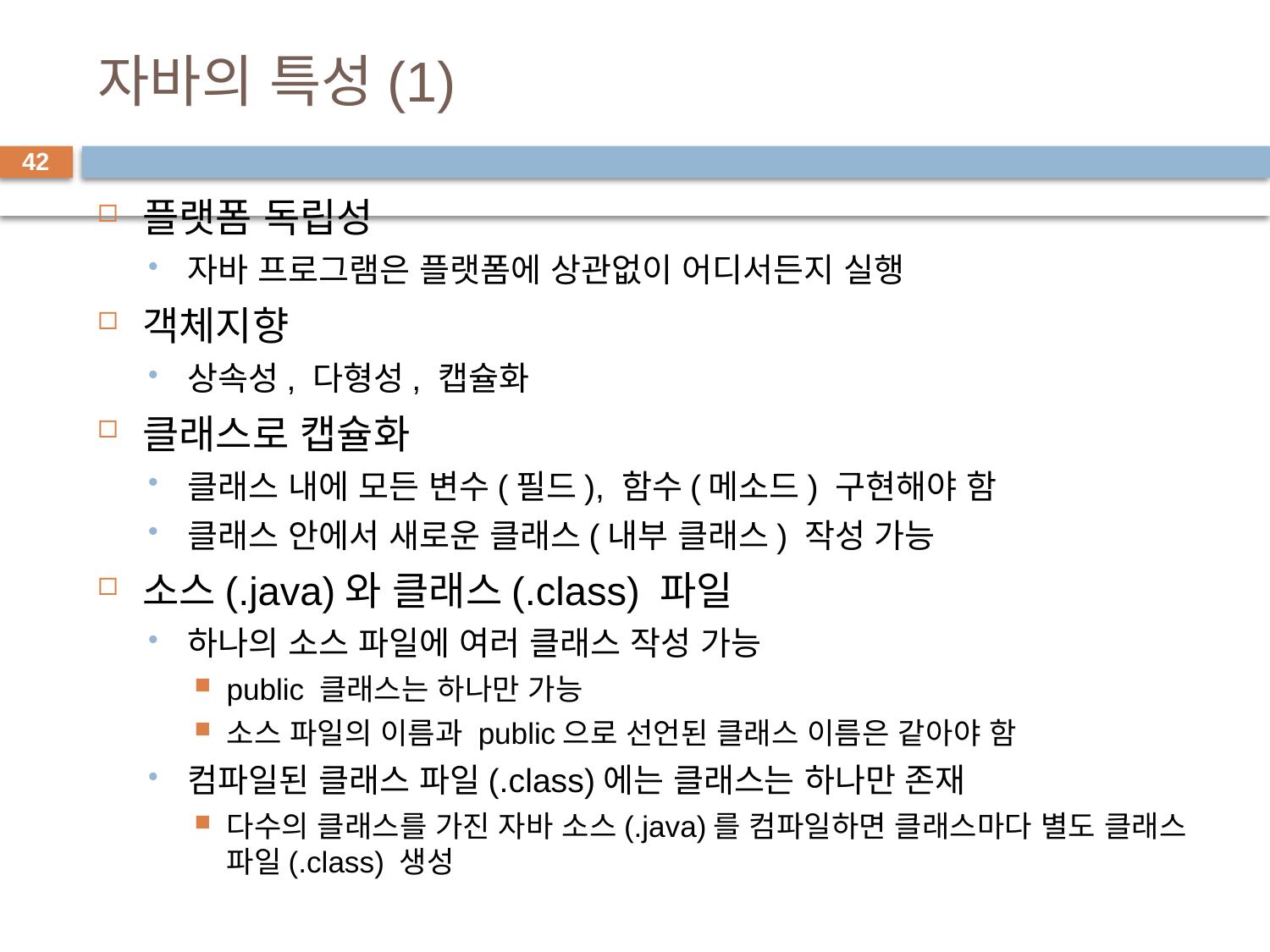

# 자바의 특성(1)
42
플랫폼 독립성
자바 프로그램은 플랫폼에 상관없이 어디서든지 실행
객체지향
상속성, 다형성, 캡슐화
클래스로 캡슐화
클래스 내에 모든 변수(필드), 함수(메소드) 구현해야 함
클래스 안에서 새로운 클래스(내부 클래스) 작성 가능
소스(.java)와 클래스(.class) 파일
하나의 소스 파일에 여러 클래스 작성 가능
public 클래스는 하나만 가능
소스 파일의 이름과 public으로 선언된 클래스 이름은 같아야 함
컴파일된 클래스 파일(.class)에는 클래스는 하나만 존재
다수의 클래스를 가진 자바 소스(.java)를 컴파일하면 클래스마다 별도 클래스 파일(.class) 생성